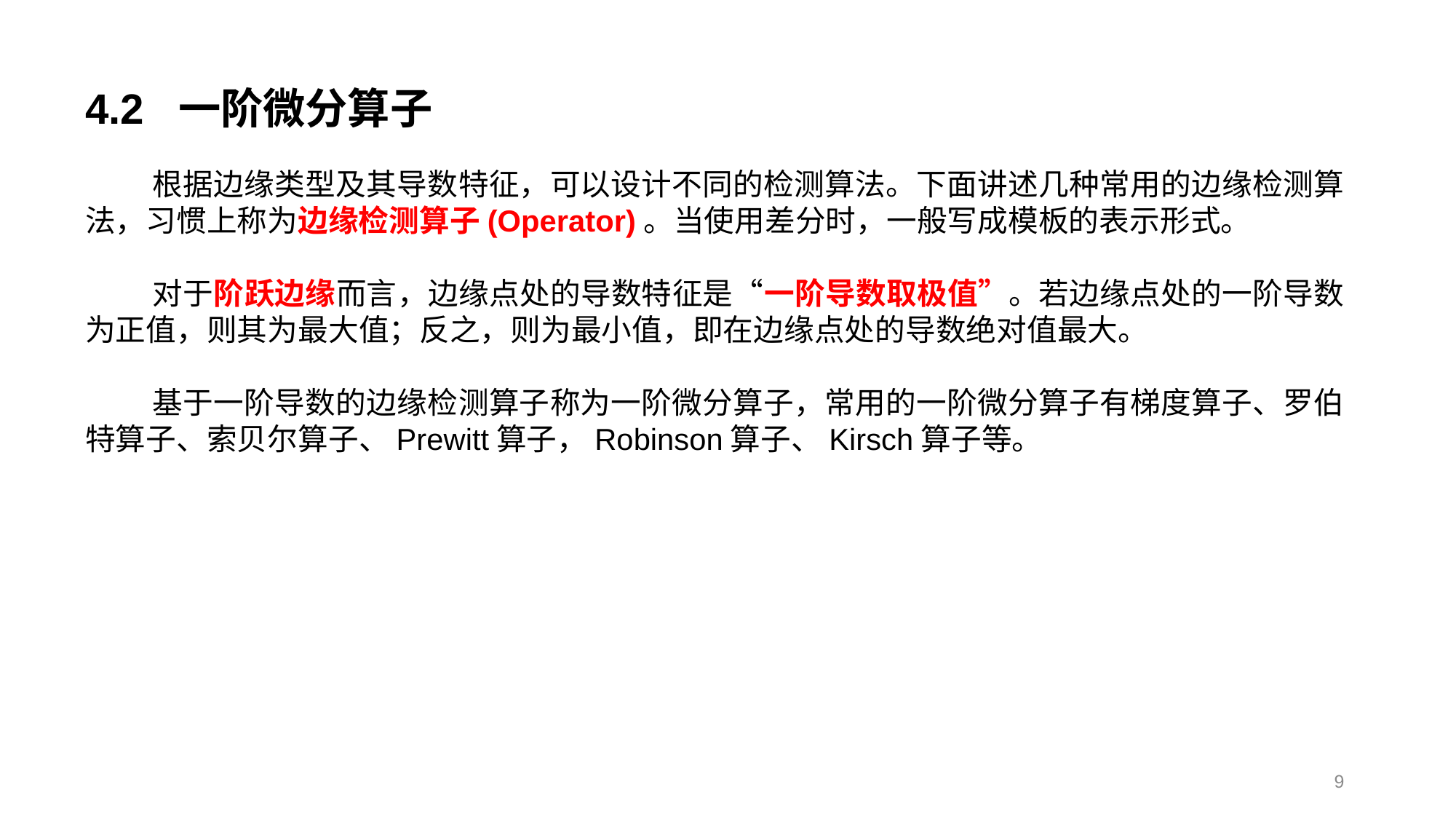

# 4.2  一阶微分算子
    根据边缘类型及其导数特征，可以设计不同的检测算法。下面讲述几种常用的边缘检测算法，习惯上称为边缘检测算子(Operator)。当使用差分时，一般写成模板的表示形式。

    对于阶跃边缘而言，边缘点处的导数特征是“一阶导数取极值”。若边缘点处的一阶导数为正值，则其为最大值；反之，则为最小值，即在边缘点处的导数绝对值最大。

    基于一阶导数的边缘检测算子称为一阶微分算子，常用的一阶微分算子有梯度算子、罗伯特算子、索贝尔算子、Prewitt算子，Robinson算子、Kirsch算子等。
9